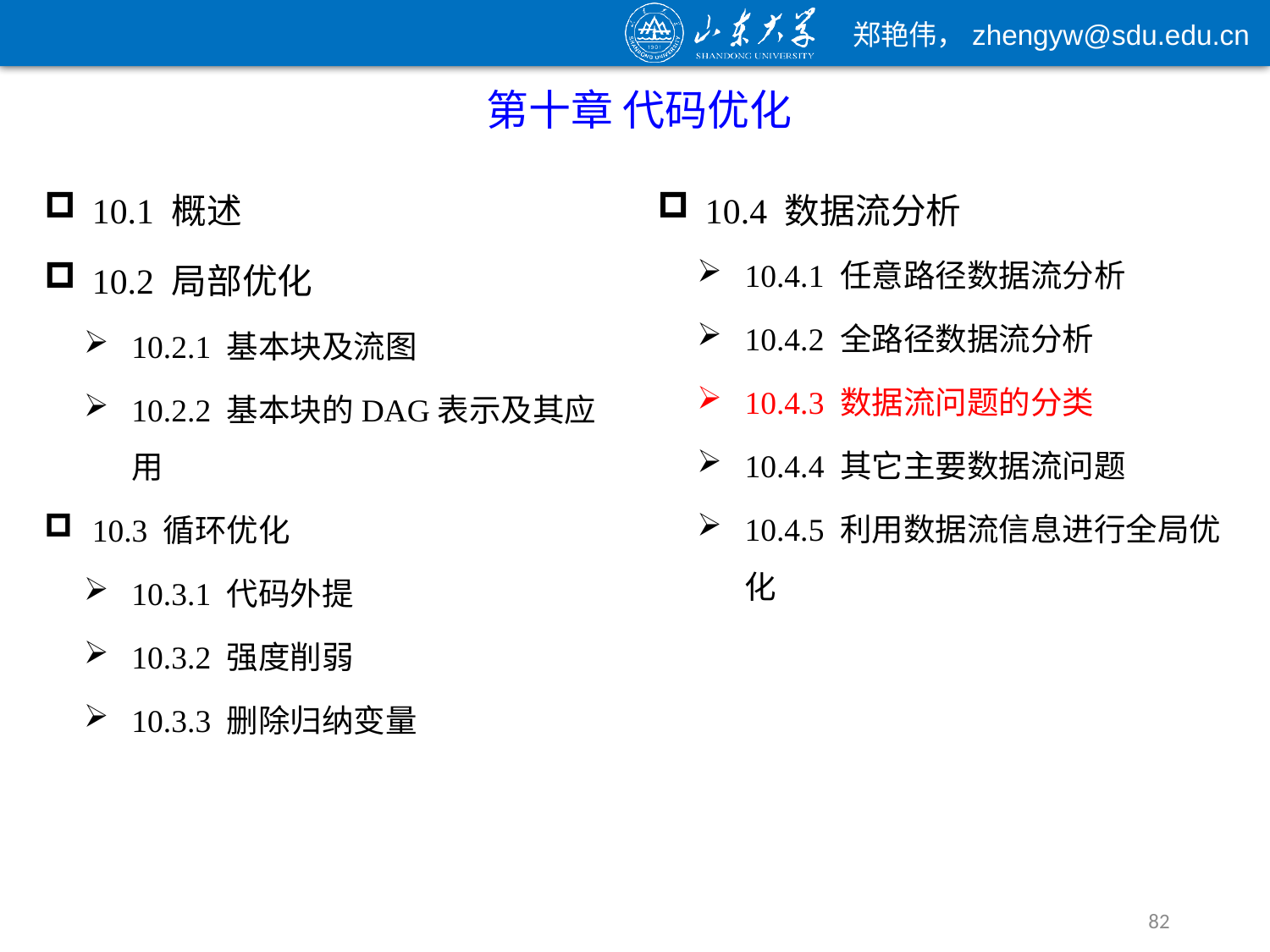

第十章 代码优化
10.1 概述
10.2 局部优化
10.2.1 基本块及流图
10.2.2 基本块的DAG表示及其应用
10.3 循环优化
10.3.1 代码外提
10.3.2 强度削弱
10.3.3 删除归纳变量
10.4 数据流分析
10.4.1 任意路径数据流分析
10.4.2 全路径数据流分析
10.4.3 数据流问题的分类
10.4.4 其它主要数据流问题
10.4.5 利用数据流信息进行全局优化
82